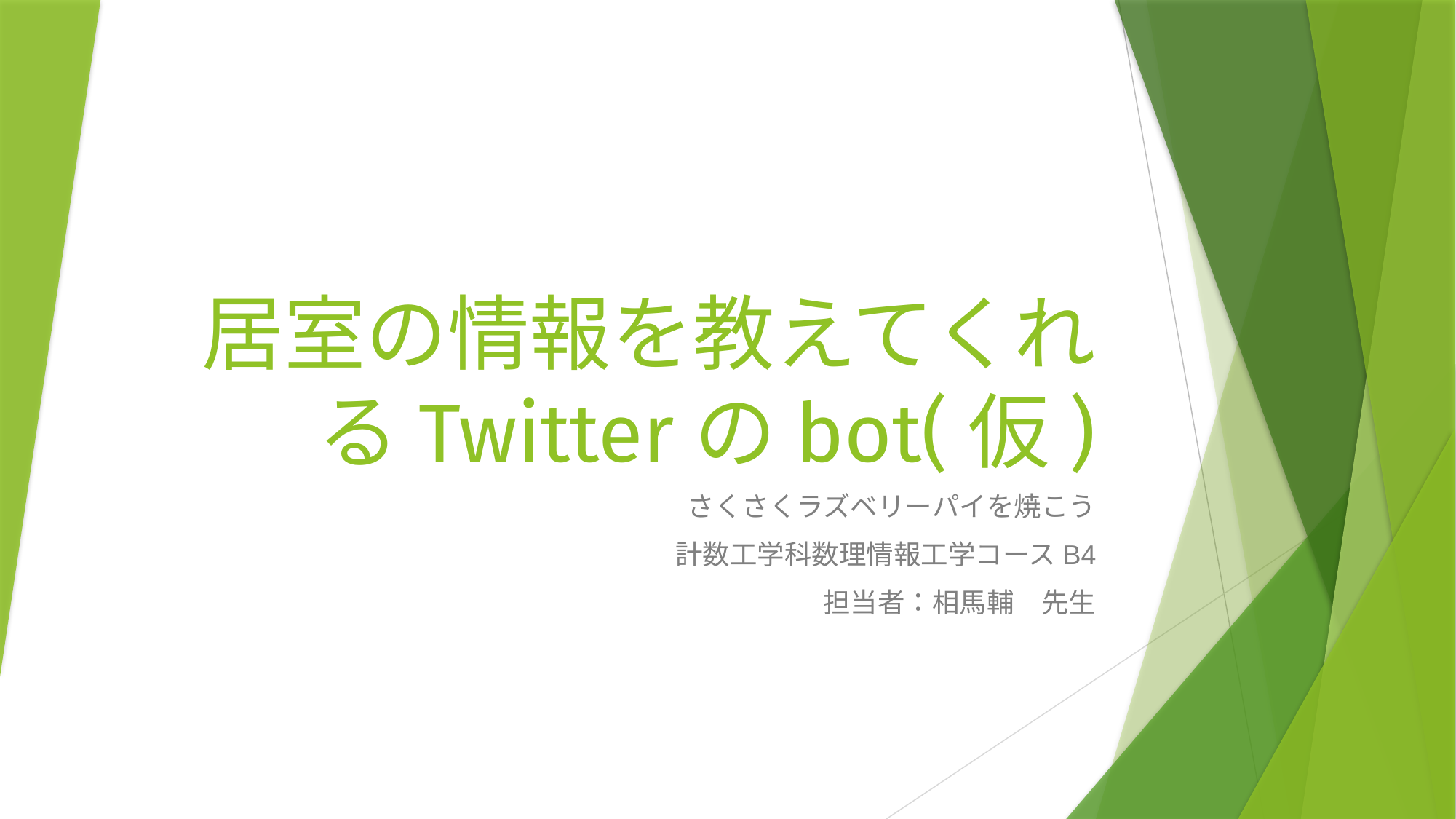

# 居室の情報を教えてくれるTwitterのbot(仮)
さくさくラズベリーパイを焼こう
計数工学科数理情報工学コースB4
担当者：相馬輔　先生